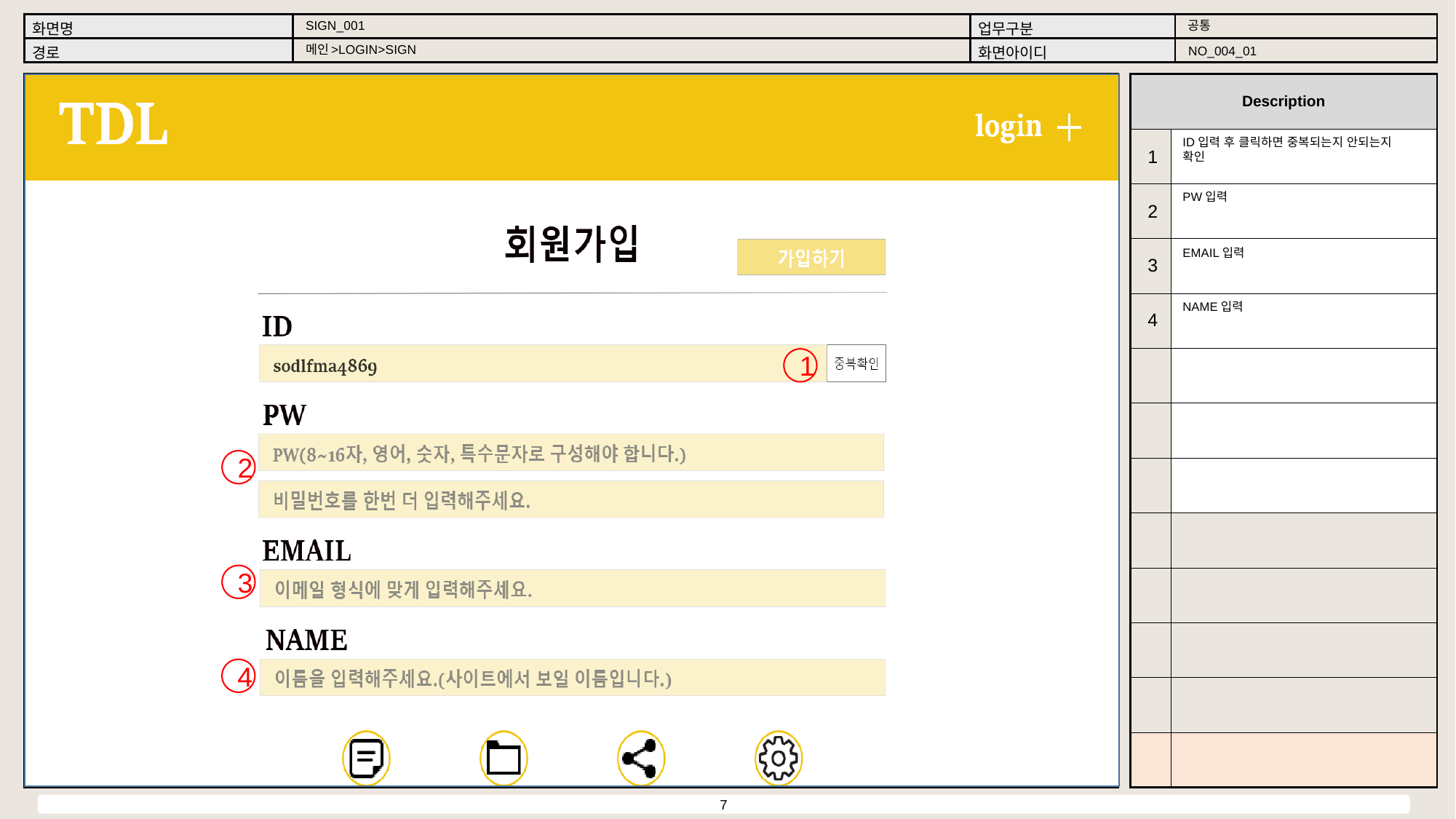

공통
SIGN_001
메인>LOGIN>SIGN
NO_004_01

ID입력 후 클릭하면 중복되는지 안되는지 확인
1
PW입력
2
EMAIL입력
3
NAME입력
4
1
2
3
4